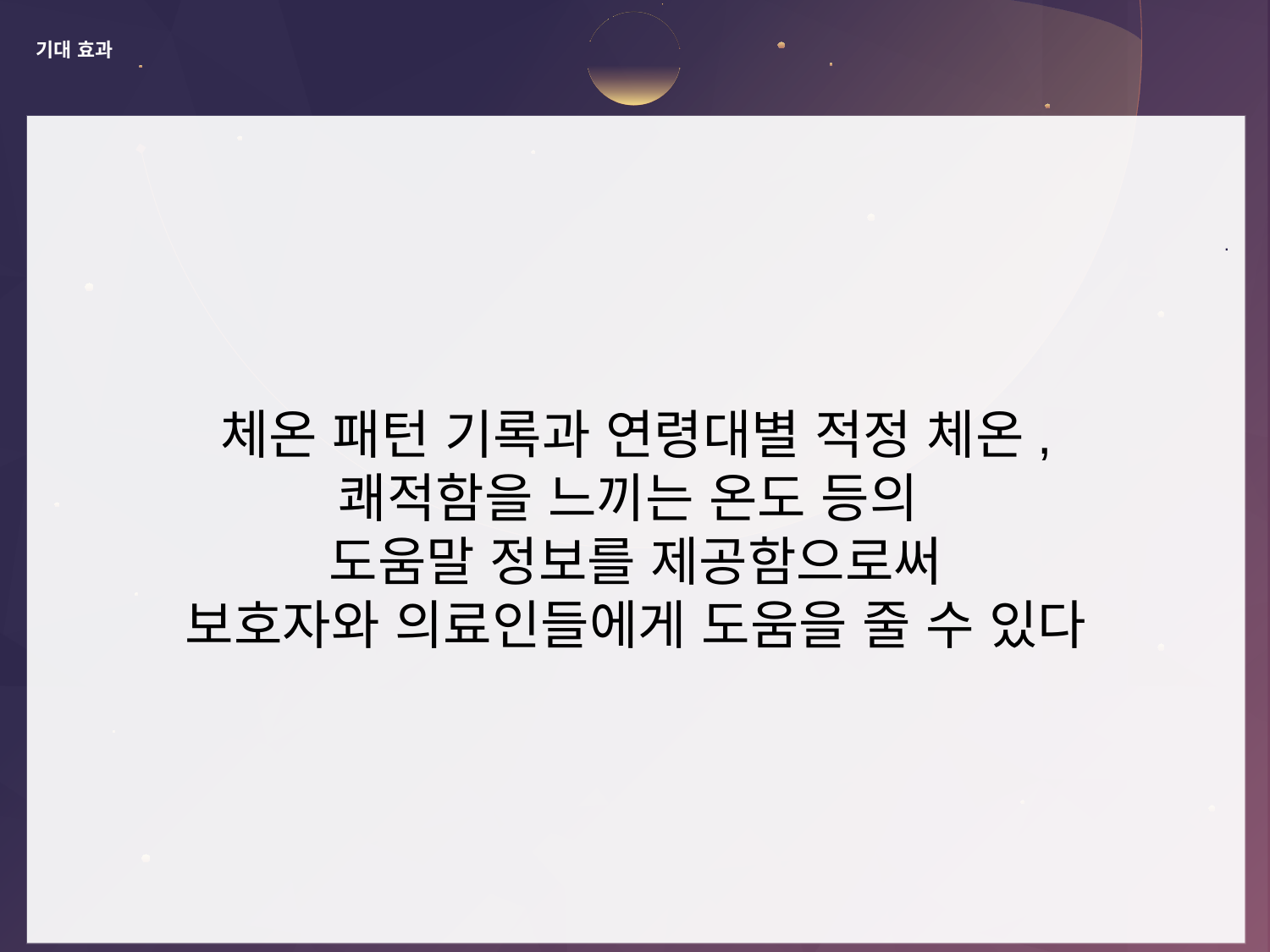

# 기대 효과

·

체온 패턴 기록과 연령대별 적정 체온,
쾌적함을 느끼는 온도 등의
도움말 정보를 제공함으로써
보호자와 의료인들에게 도움을 줄 수 있다